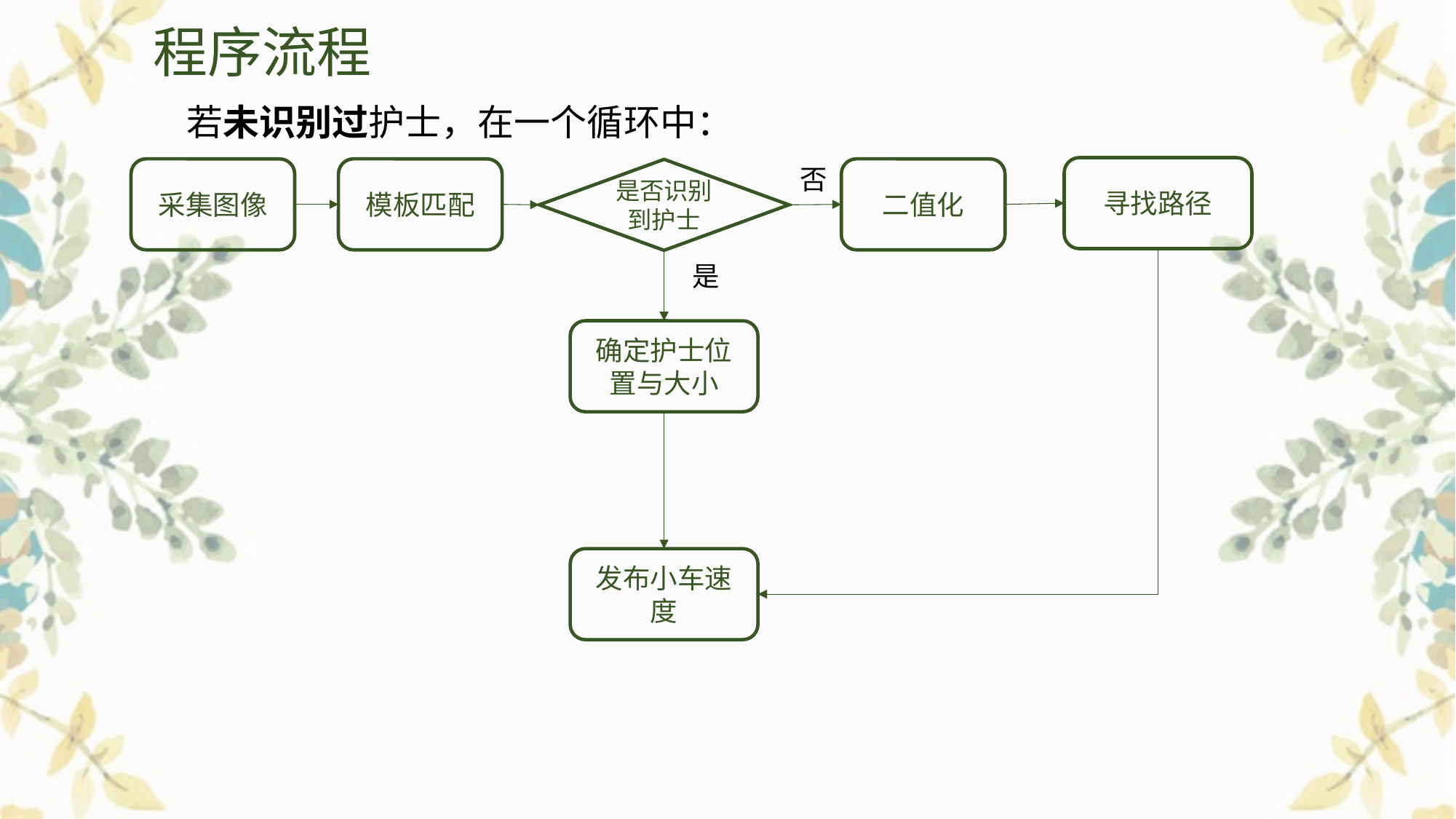

程序流程
若未识别过护士，在一个循环中：
否
寻找路径
采集图像
模板匹配
二值化
是否识别到护士
是
确定护士位置与大小
发布小车速度